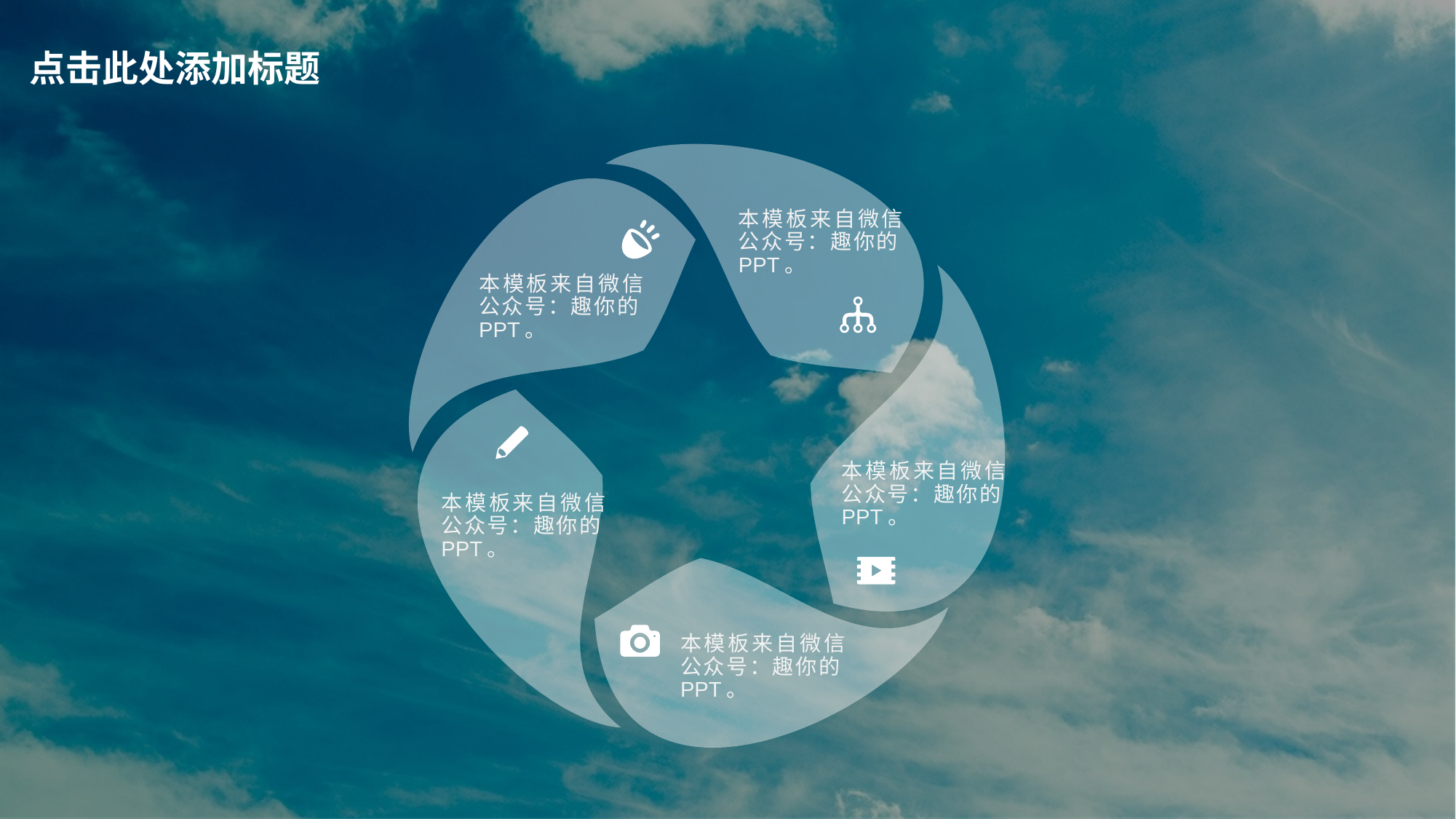

点击此处添加标题

本模板来自微信公众号：趣你的PPT。

本模板来自微信公众号：趣你的PPT。

本模板来自微信公众号：趣你的PPT。
本模板来自微信公众号：趣你的PPT。

本模板来自微信公众号：趣你的PPT。